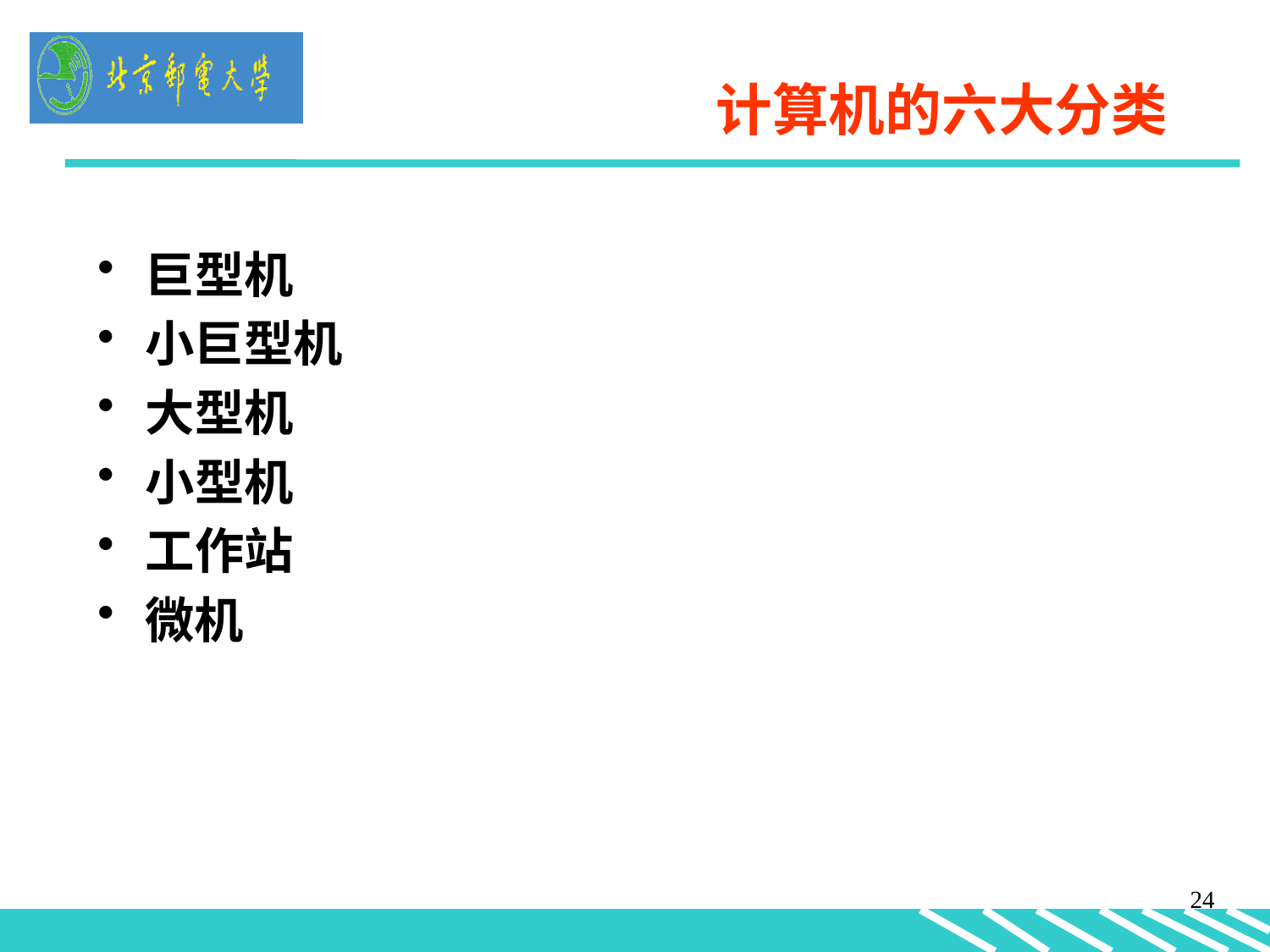

计算机的六大分类
巨型机
小巨型机
大型机
小型机
工作站
微机
24